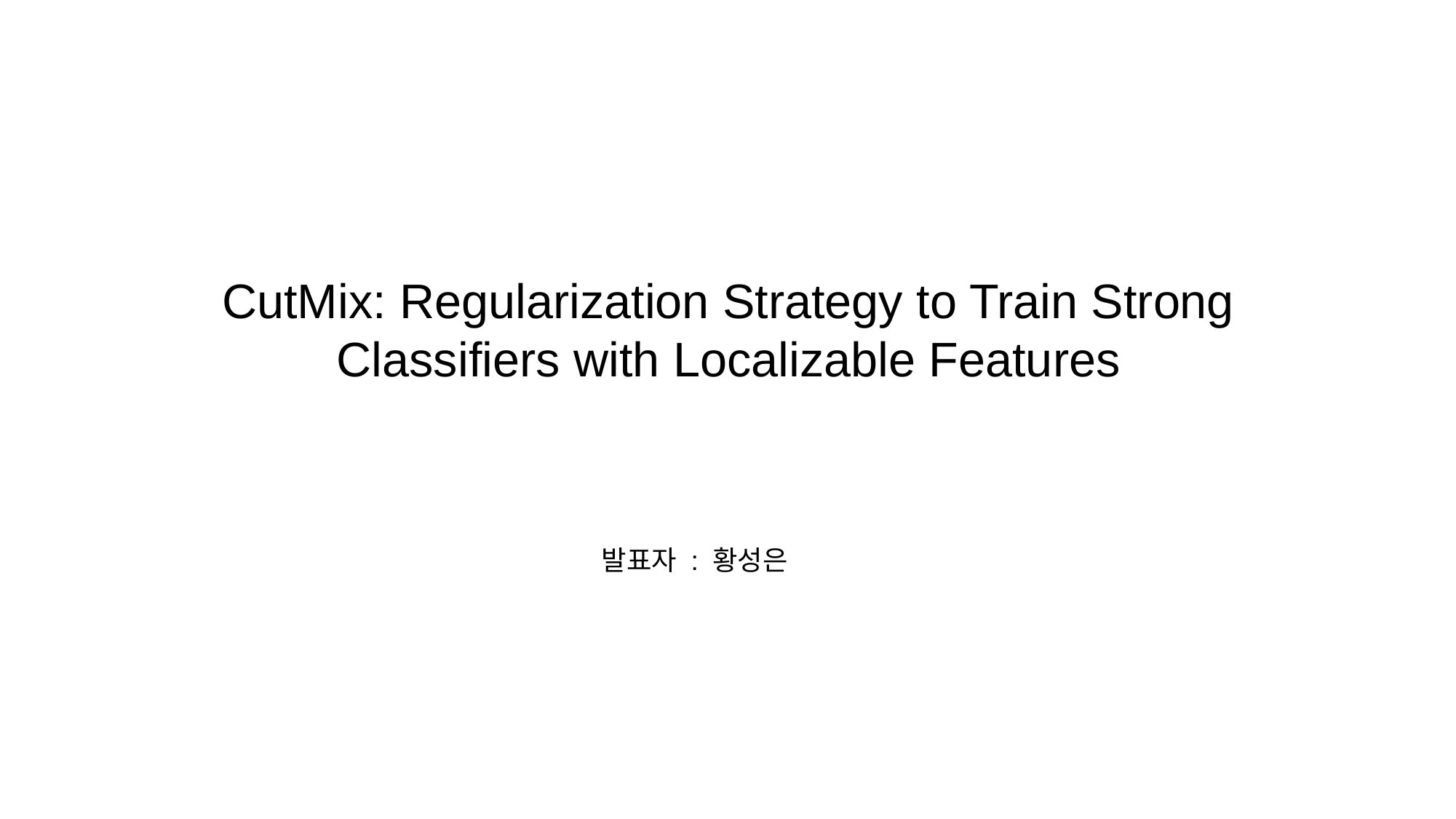

CutMix: Regularization Strategy to Train Strong
Classifiers with Localizable Features

발표자 : 황성은